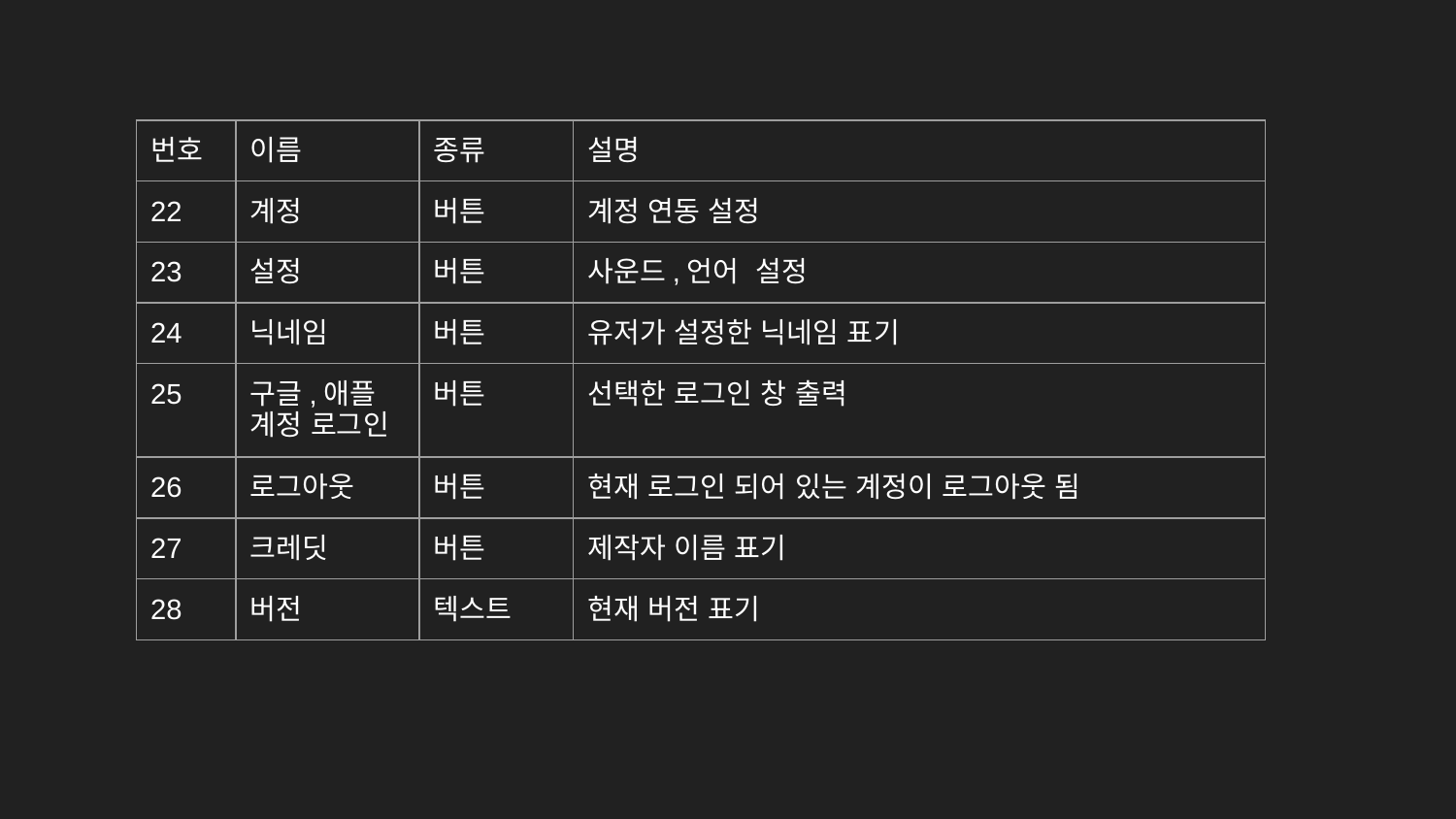

| 번호 | 이름 | 종류 | 설명 |
| --- | --- | --- | --- |
| 22 | 계정 | 버튼 | 계정 연동 설정 |
| 23 | 설정 | 버튼 | 사운드,언어 설정 |
| 24 | 닉네임 | 버튼 | 유저가 설정한 닉네임 표기 |
| 25 | 구글,애플 계정 로그인 | 버튼 | 선택한 로그인 창 출력 |
| 26 | 로그아웃 | 버튼 | 현재 로그인 되어 있는 계정이 로그아웃 됨 |
| 27 | 크레딧 | 버튼 | 제작자 이름 표기 |
| 28 | 버전 | 텍스트 | 현재 버전 표기 |